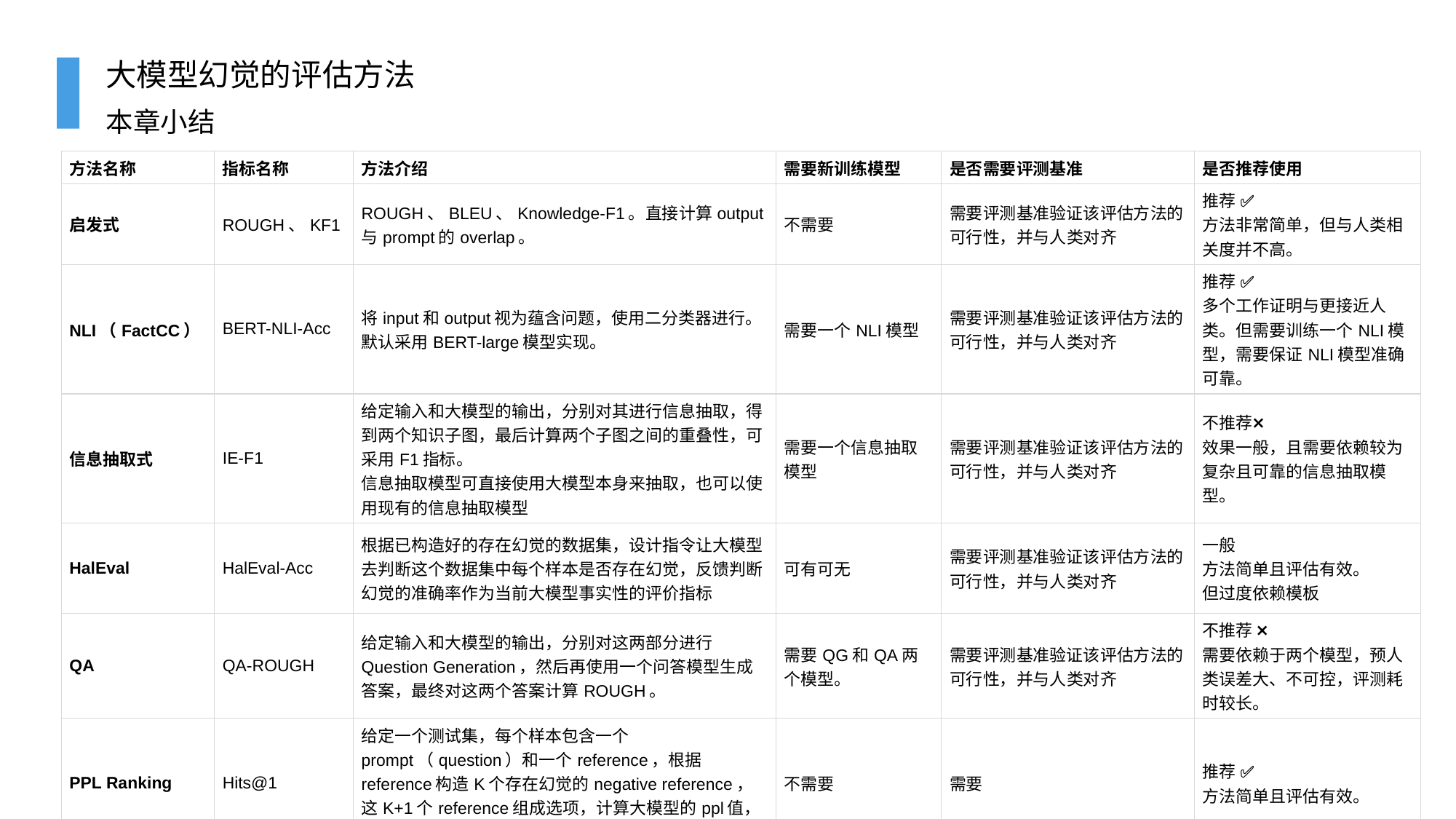

# 大模型幻觉的评估方法
本章小结
| 方法名称 | 指标名称 | 方法介绍 | 需要新训练模型 | 是否需要评测基准 | 是否推荐使用 |
| --- | --- | --- | --- | --- | --- |
| 启发式 | ROUGH、KF1 | ROUGH、BLEU、Knowledge-F1。直接计算output与prompt的overlap。 | 不需要 | 需要评测基准验证该评估方法的可行性，并与人类对齐 | 推荐 ✅ 方法非常简单，但与人类相关度并不高。 |
| NLI（FactCC） | BERT-NLI-Acc | 将input和output视为蕴含问题，使用二分类器进行。默认采用BERT-large模型实现。 | 需要一个NLI模型 | 需要评测基准验证该评估方法的可行性，并与人类对齐 | 推荐 ✅ 多个工作证明与更接近人类。但需要训练一个NLI模型，需要保证NLI模型准确可靠。 |
| 信息抽取式 | IE-F1 | 给定输入和大模型的输出，分别对其进行信息抽取，得到两个知识子图，最后计算两个子图之间的重叠性，可采用F1指标。 信息抽取模型可直接使用大模型本身来抽取，也可以使用现有的信息抽取模型 | 需要一个信息抽取模型 | 需要评测基准验证该评估方法的可行性，并与人类对齐 | 不推荐❌ 效果一般，且需要依赖较为复杂且可靠的信息抽取模型。 |
| HalEval | HalEval-Acc | 根据已构造好的存在幻觉的数据集，设计指令让大模型去判断这个数据集中每个样本是否存在幻觉，反馈判断幻觉的准确率作为当前大模型事实性的评价指标 | 可有可无 | 需要评测基准验证该评估方法的可行性，并与人类对齐 | 一般 方法简单且评估有效。 但过度依赖模板 |
| QA | QA-ROUGH | 给定输入和大模型的输出，分别对这两部分进行Question Generation，然后再使用一个问答模型生成答案，最终对这两个答案计算ROUGH。 | 需要QG和QA两个模型。 | 需要评测基准验证该评估方法的可行性，并与人类对齐 | 不推荐 ❌ 需要依赖于两个模型，预人类误差大、不可控，评测耗时较长。 |
| PPL Ranking | Hits@1 | 给定一个测试集，每个样本包含一个prompt（question）和一个reference，根据reference构造K个存在幻觉的negative reference，这K+1个reference组成选项，计算大模型的ppl值，最终取ppl最小的reference，并计算Hit@1。 | 不需要 | 需要 | 推荐 ✅ 方法简单且评估有效。 |
| GPTScore |  | 给定一个测试集，让模型生成output。然后设计instruction让ChatGPT或GPT4来为其打分。 | 不需要 | 需要 | 一般 方法简单，但大模型打分也会存在幻觉。 |